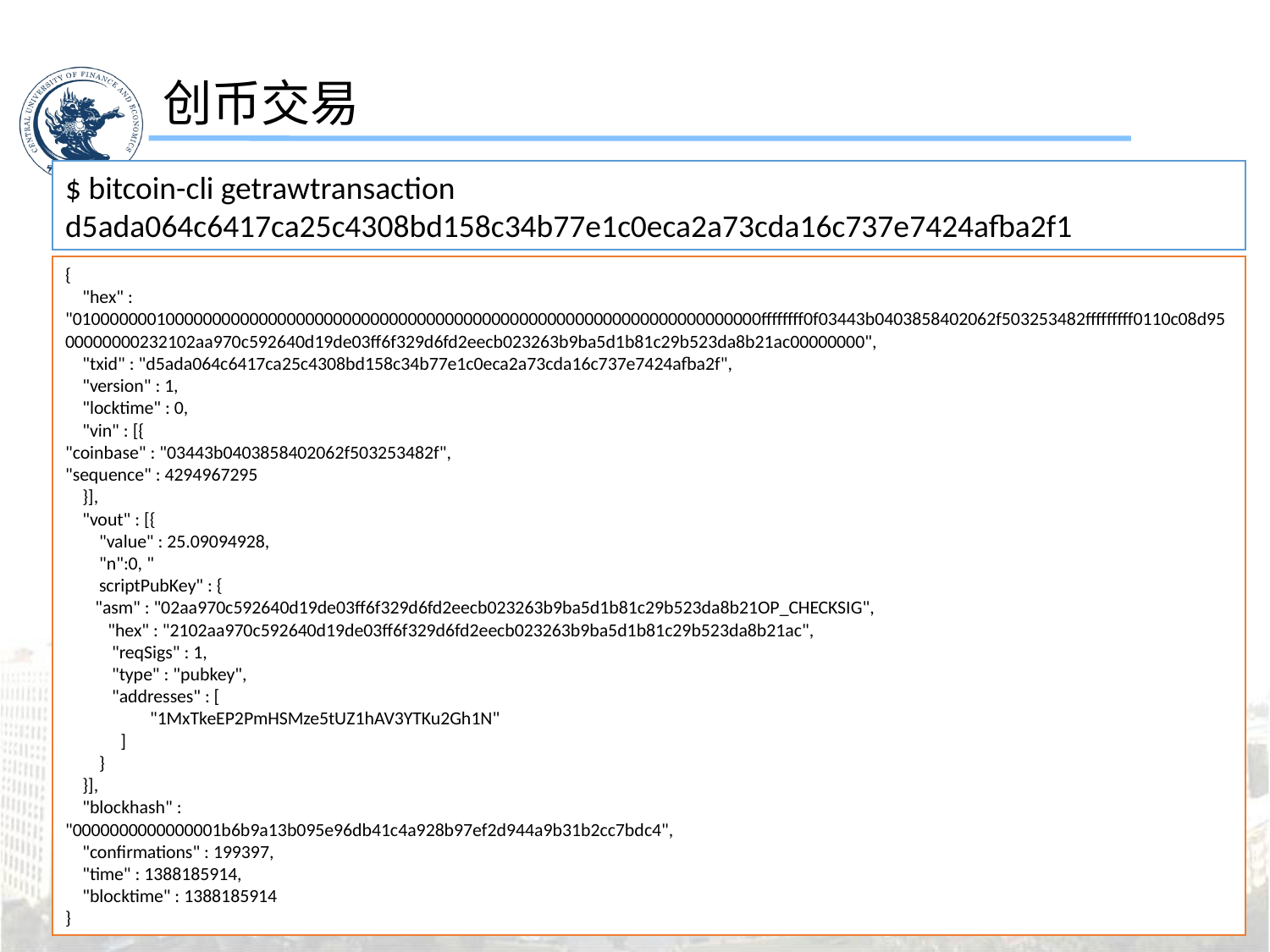

创币交易
$ bitcoin-cli getrawtransaction d5ada064c6417ca25c4308bd158c34b77e1c0eca2a73cda16c737e7424afba2f1
{
    "hex" :
"01000000010000000000000000000000000000000000000000000000000000000000000000ffffffff0f03443b0403858402062f503253482fffffffff0110c08d9500000000232102aa970c592640d19de03ff6f329d6fd2eecb023263b9ba5d1b81c29b523da8b21ac00000000",
    "txid" : "d5ada064c6417ca25c4308bd158c34b77e1c0eca2a73cda16c737e7424afba2f",
    "version" : 1,
    "locktime" : 0,
    "vin" : [{
"coinbase" : "03443b0403858402062f503253482f",
"sequence" : 4294967295
    }],
    "vout" : [{
        "value" : 25.09094928,
        "n":0, "
        scriptPubKey" : {
       "asm" : "02aa970c592640d19de03ff6f329d6fd2eecb023263b9ba5d1b81c29b523da8b21OP_CHECKSIG",
          "hex" : "2102aa970c592640d19de03ff6f329d6fd2eecb023263b9ba5d1b81c29b523da8b21ac",
           "reqSigs" : 1,
           "type" : "pubkey",
           "addresses" : [
                    "1MxTkeEP2PmHSMze5tUZ1hAV3YTKu2Gh1N"
             ]
        }
    }],
    "blockhash" :
"0000000000000001b6b9a13b095e96db41c4a928b97ef2d944a9b31b2cc7bdc4",
    "confirmations" : 199397,
    "time" : 1388185914,
    "blocktime" : 1388185914
}